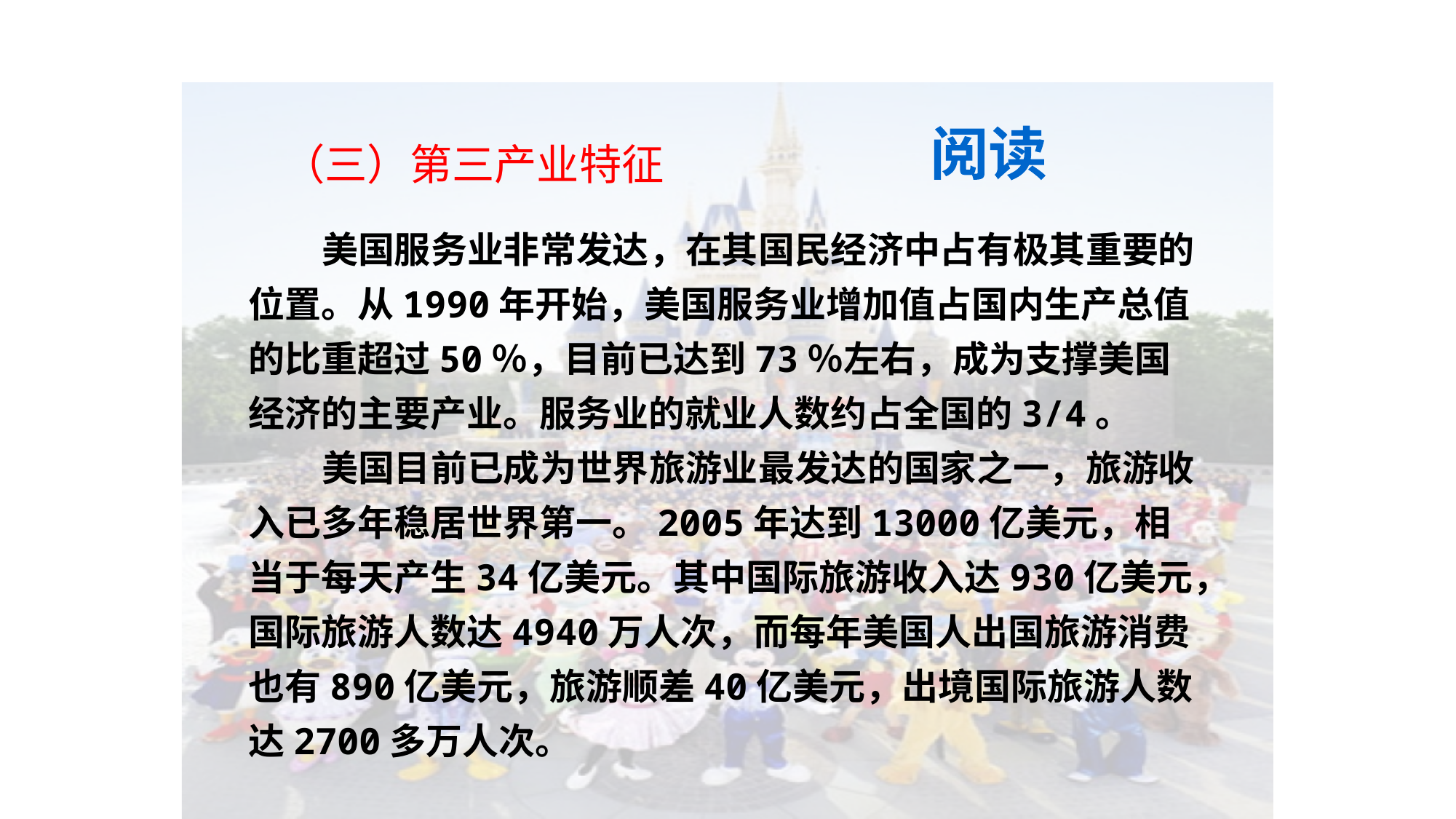

阅读
（三）第三产业特征
    美国服务业非常发达，在其国民经济中占有极其重要的位置。从1990年开始，美国服务业增加值占国内生产总值的比重超过50％，目前已达到73％左右，成为支撑美国经济的主要产业。服务业的就业人数约占全国的3/4。
    美国目前已成为世界旅游业最发达的国家之一，旅游收入已多年稳居世界第一。2005年达到13000亿美元，相当于每天产生34亿美元。其中国际旅游收入达930亿美元，国际旅游人数达4940万人次，而每年美国人出国旅游消费也有890亿美元，旅游顺差40亿美元，出境国际旅游人数达2700多万人次。